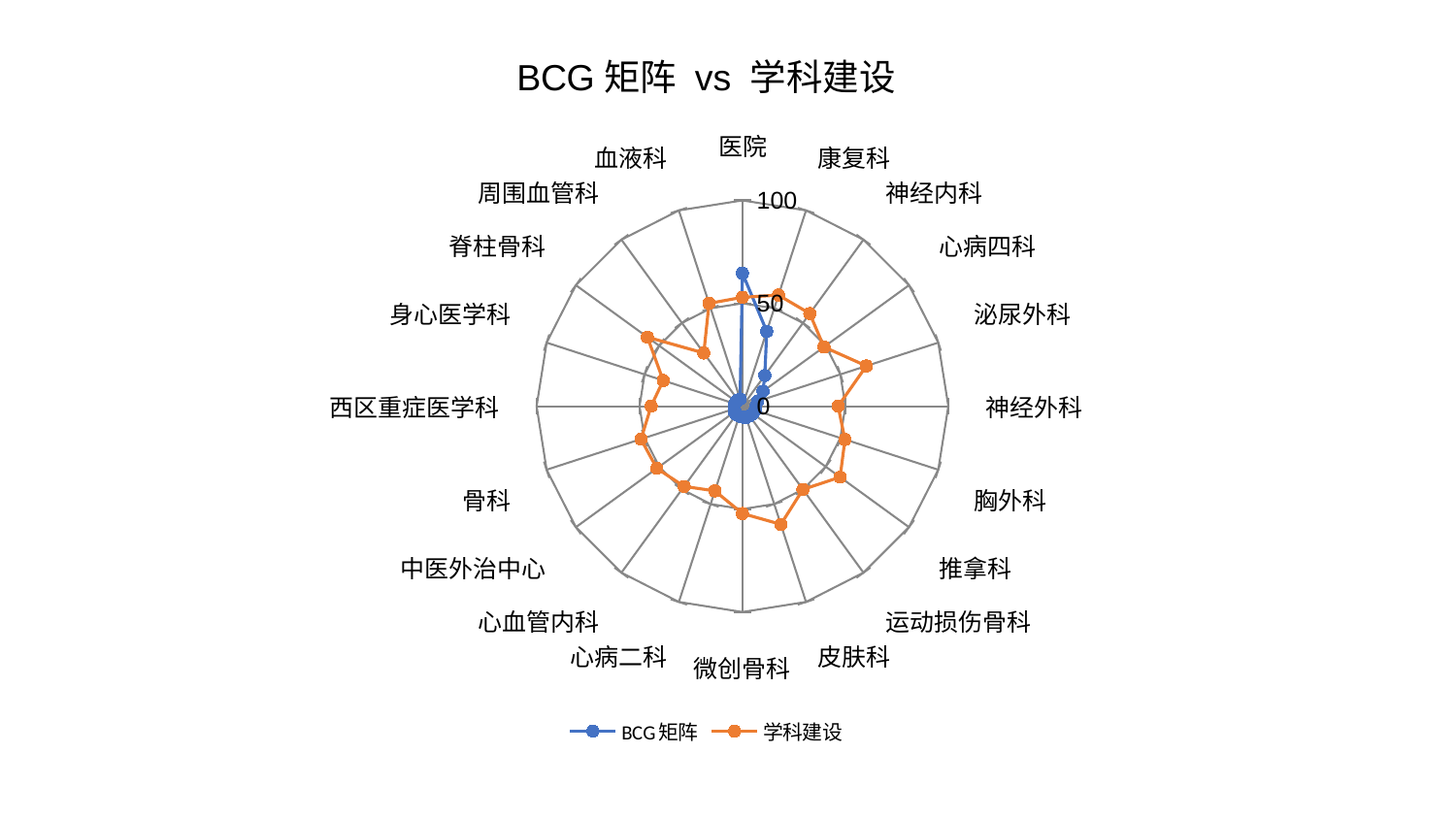

### Chart: BCG矩阵 vs 学科建设

| Category | BCG矩阵 | 学科建设 |
|---|---|---|
| 医院 | 64.6477631077749 | 52.91032468220915 |
| 康复科 | 38.200662307001664 | 56.75658473844623 |
| 神经内科 | 18.49075069788878 | 55.65180963984078 |
| 心病四科 | 12.324460332310816 | 48.94042488129453 |
| 泌尿外科 | 7.727003909481471 | 63.29581693780488 |
| 神经外科 | 6.535404322755656 | 46.47275410036903 |
| 胸外科 | 6.493880972972452 | 52.35181344667883 |
| 推拿科 | 6.222508450473654 | 58.64437485886503 |
| 运动损伤骨科 | 5.90291191076154 | 50.005241842029776 |
| 皮肤科 | 5.871998087199532 | 60.384690584893086 |
| 微创骨科 | 5.27614411971966 | 52.161493739928005 |
| 心病二科 | 5.073826646553044 | 43.280190118845134 |
| 心血管内科 | 5.0317917820173195 | 48.195502923032 |
| 中医外治中心 | 4.76659712595322 | 51.42034399874164 |
| 骨科 | 4.008932336588046 | 51.82911485182159 |
| 西区重症医学科 | 3.999814253929579 | 44.358055935122685 |
| 身心医学科 | 3.945162216188505 | 40.47113000553957 |
| 脊柱骨科 | 3.7561294610432046 | 57.07399970933522 |
| 周围血管科 | 3.672507013212267 | 31.943871580358085 |
| 血液科 | 3.653705720855611 | 52.522791702892135 |
77